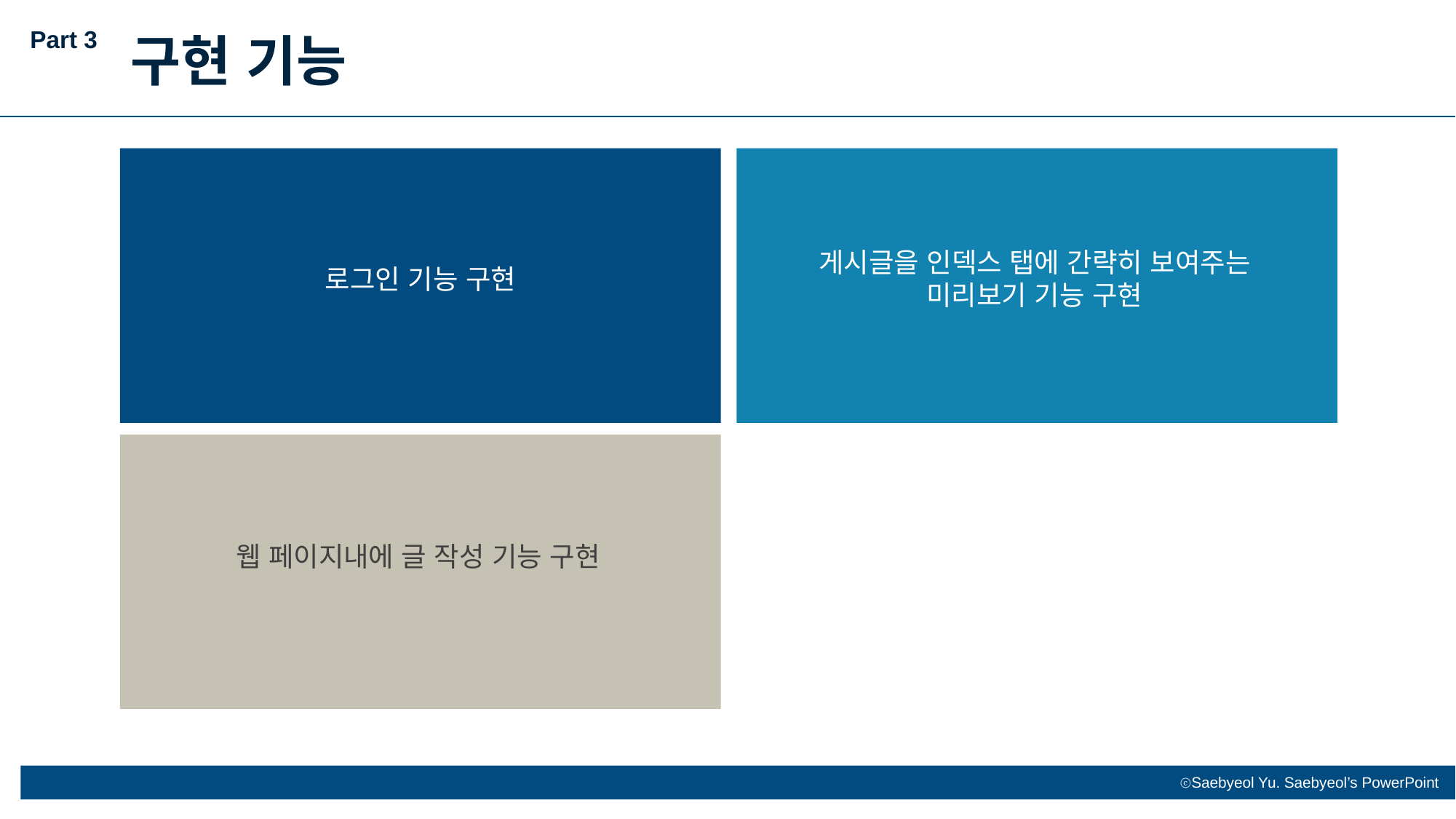

Part 3
구현 기능

게시글을 인덱스 탭에 간략히 보여주는 미리보기 기능 구현
로그인 기능 구현
웹 페이지내에 글 작성 기능 구현